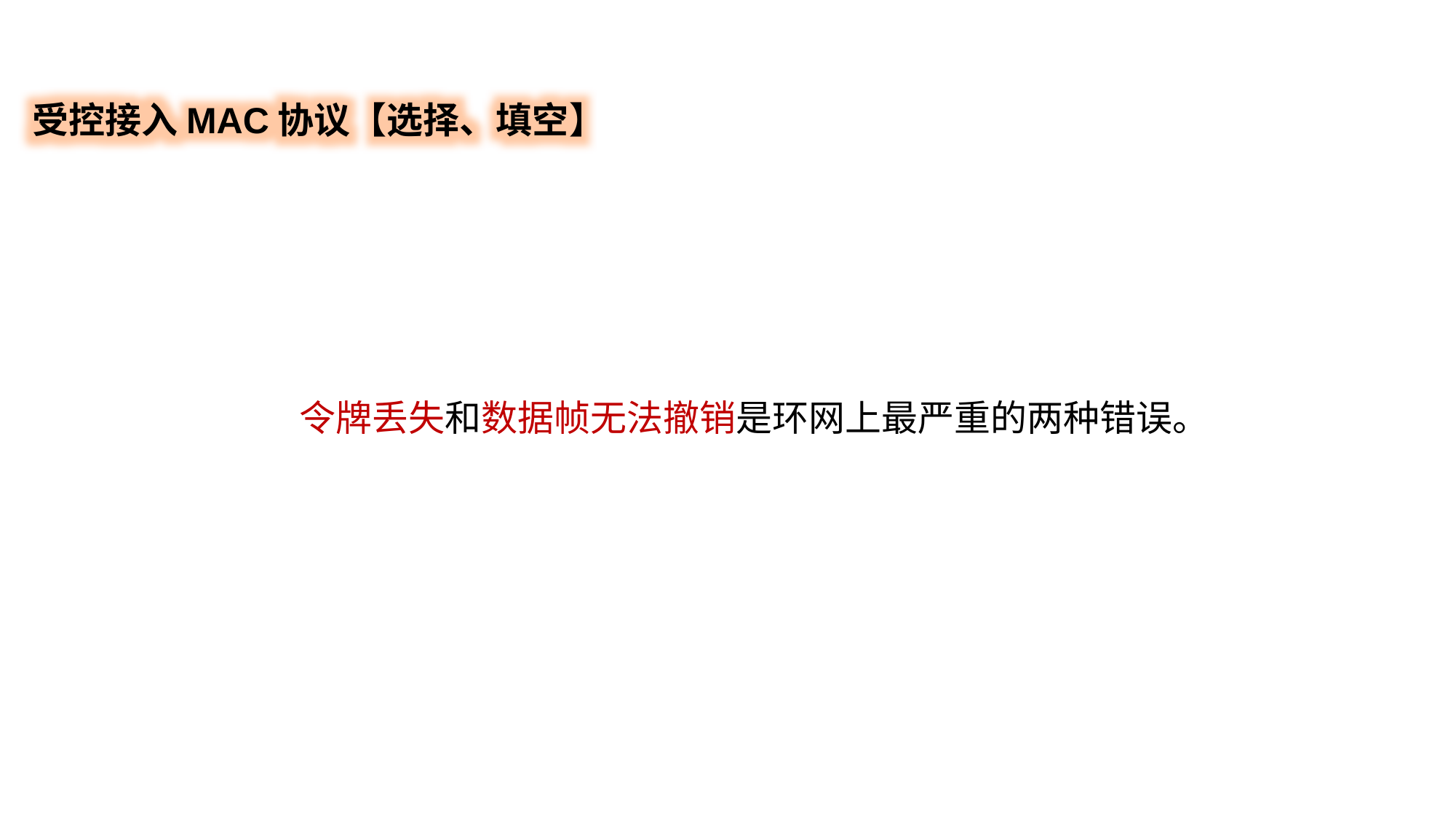

受控接入MAC协议【选择、填空】
令牌丢失和数据帧无法撤销是环网上最严重的两种错误。